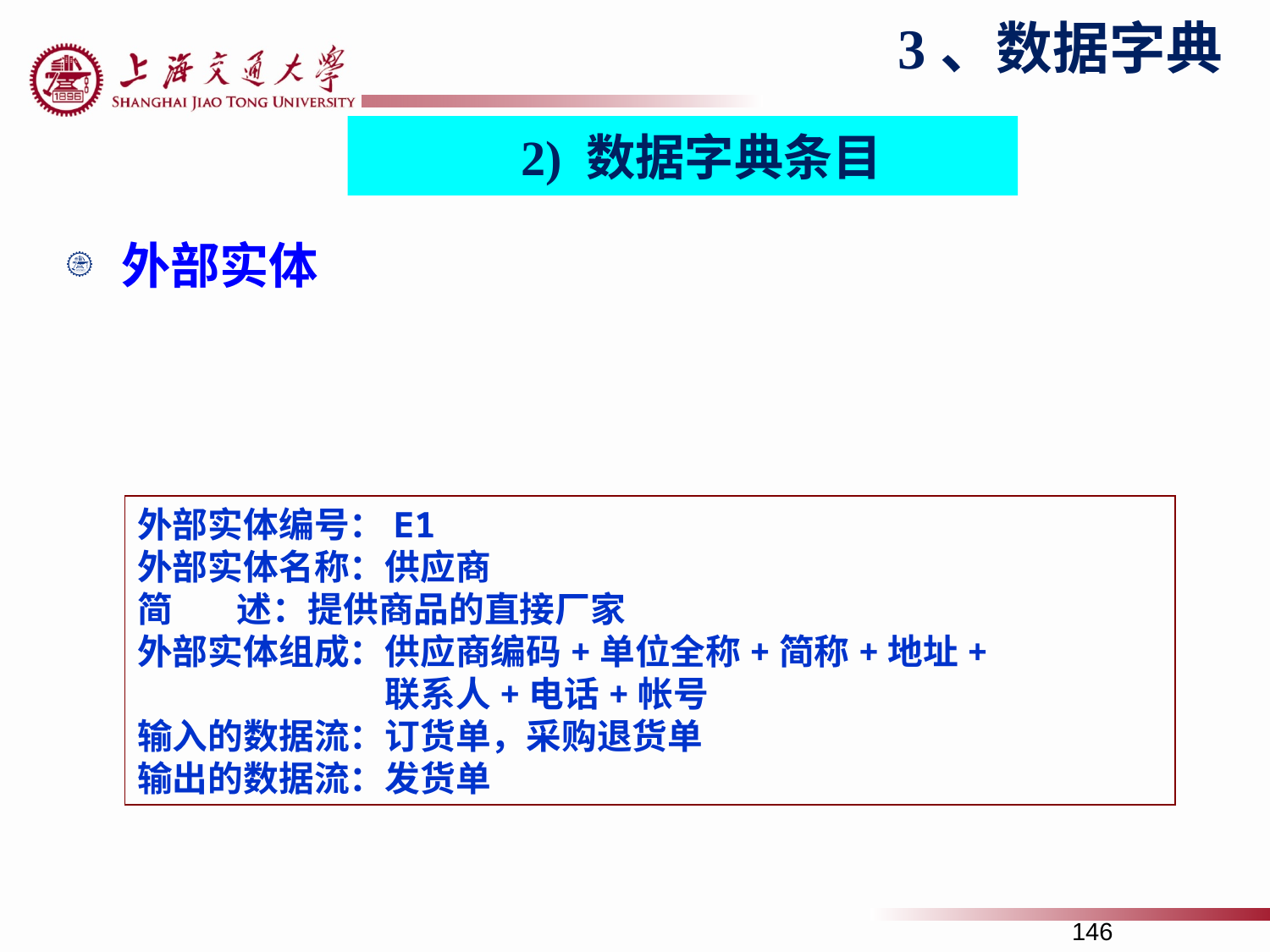

3、数据字典
2) 数据字典条目
外部实体
外部实体编号：E1
外部实体名称：供应商
简        述：提供商品的直接厂家
外部实体组成：供应商编码+单位全称+简称+地址+
　　　　　　　联系人+电话+帐号
输入的数据流：订货单，采购退货单
输出的数据流：发货单
146